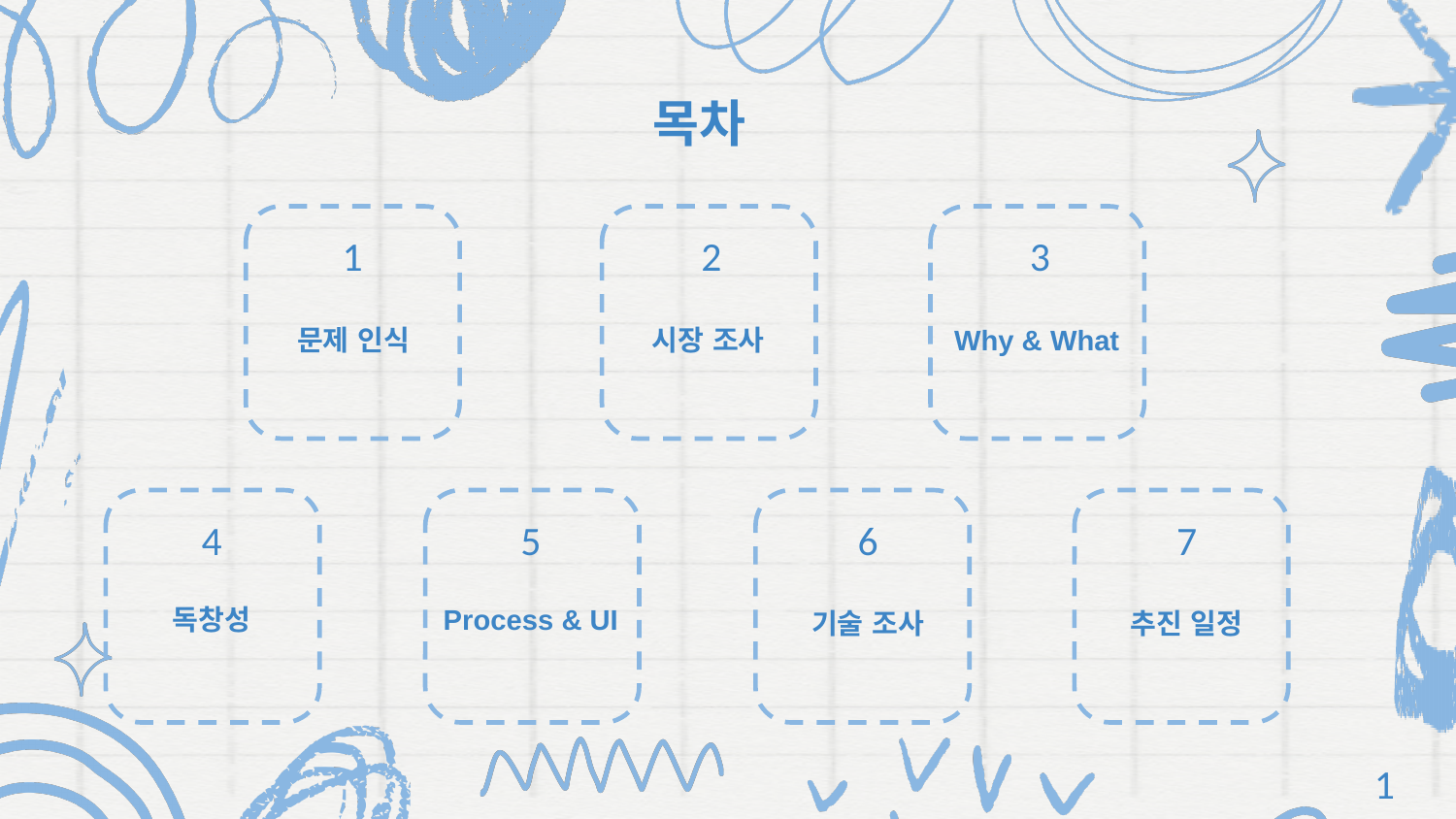

목차

1
문제 인식

2
시장 조사

3
Why & What

4
독창성

5
Process & UI

6
기술 조사

7
추진 일정

1